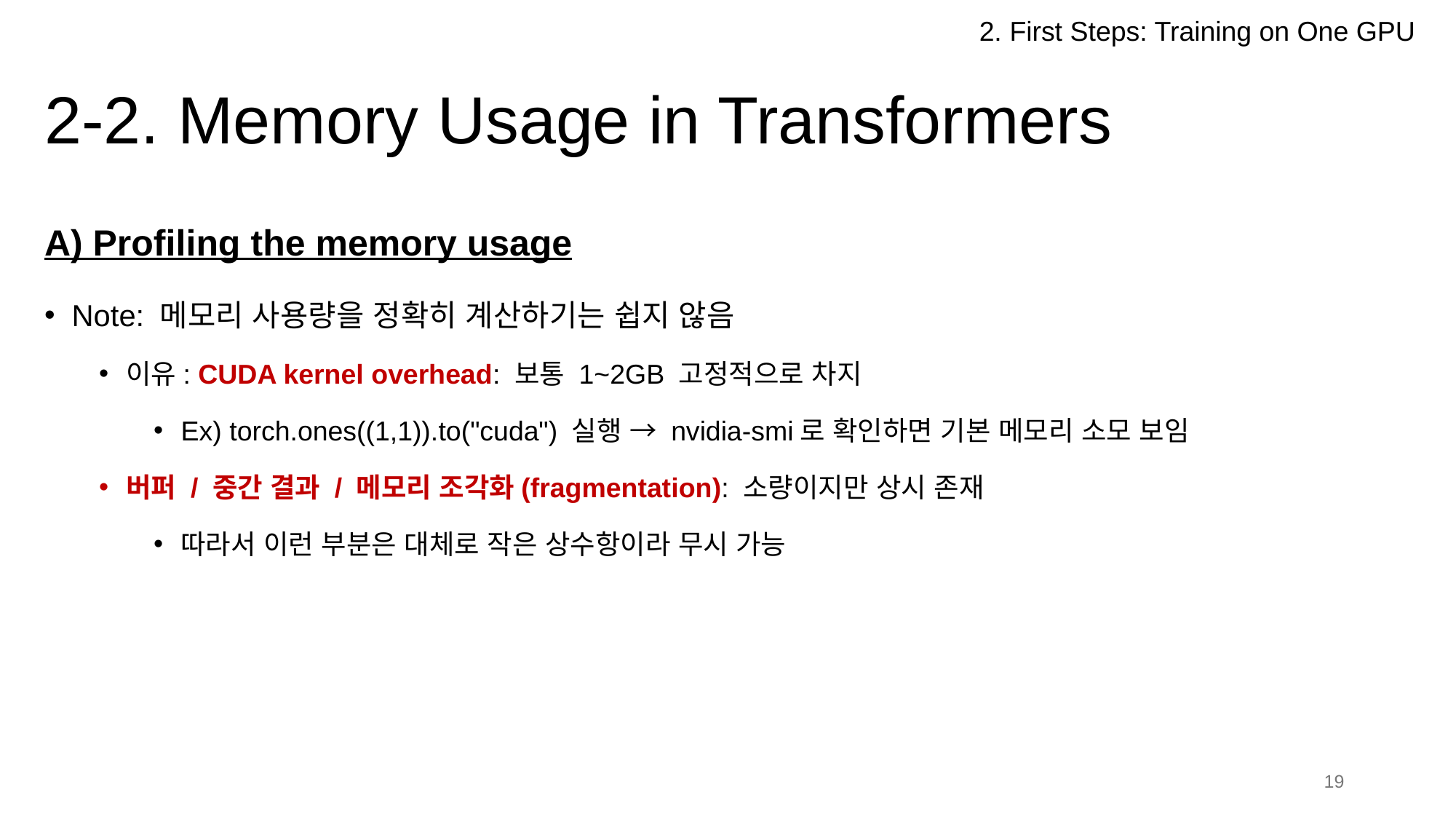

2. First Steps: Training on One GPU
# 2-2. Memory Usage in Transformers
A) Profiling the memory usage
Note: 메모리 사용량을 정확히 계산하기는 쉽지 않음
이유: CUDA kernel overhead: 보통 1~2GB 고정적으로 차지
Ex) torch.ones((1,1)).to("cuda") 실행 → nvidia-smi로 확인하면 기본 메모리 소모 보임
버퍼 / 중간 결과 / 메모리 조각화(fragmentation): 소량이지만 상시 존재
따라서 이런 부분은 대체로 작은 상수항이라 무시 가능
19